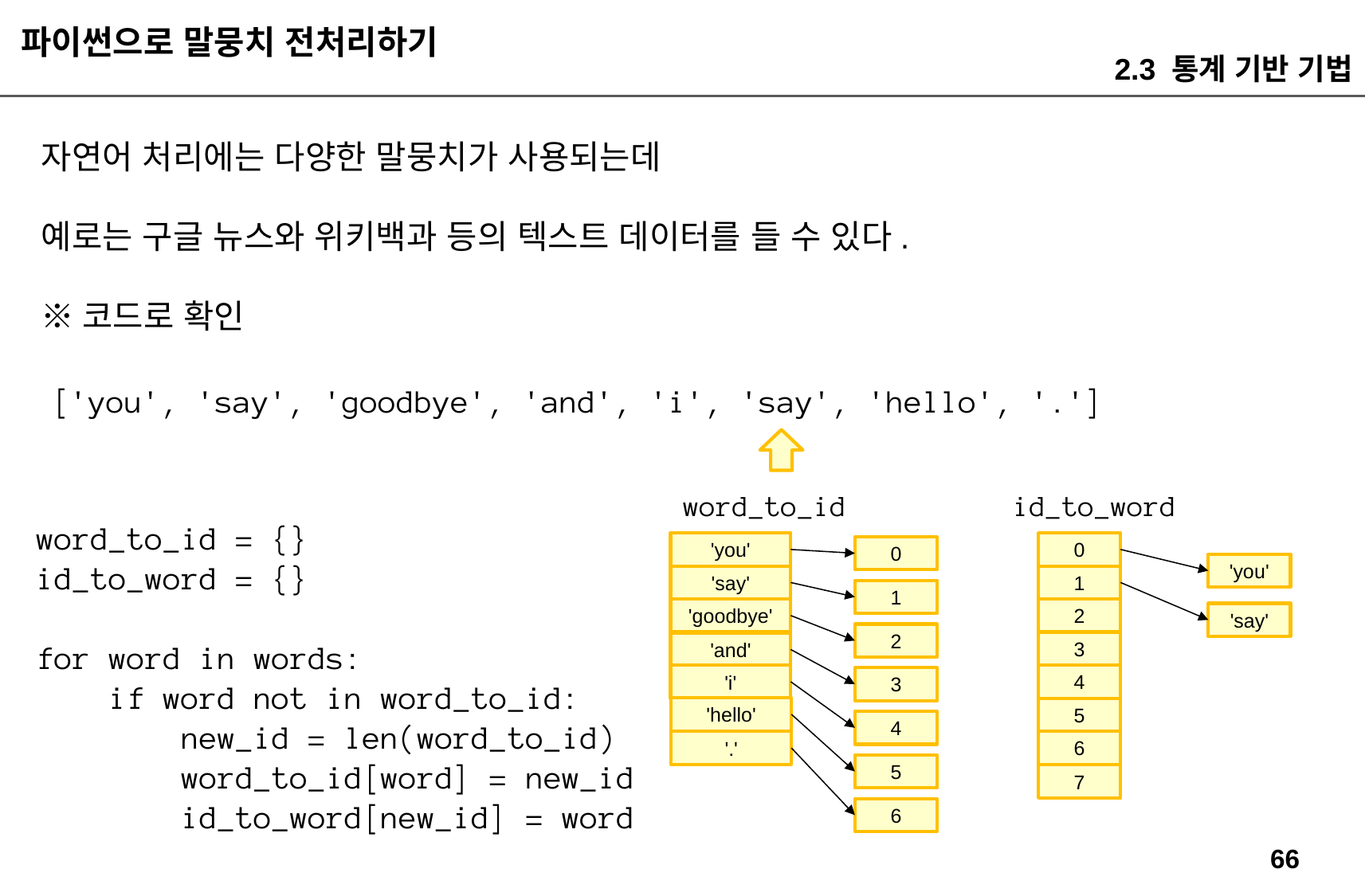

파이썬으로 말뭉치 전처리하기
2.3 통계 기반 기법
자연어 처리에는 다양한 말뭉치가 사용되는데

예로는 구글 뉴스와 위키백과 등의 텍스트 데이터를 들 수 있다.

※코드로 확인
['you', 'say', 'goodbye', 'and', 'i', 'say', 'hello', '.']

word_to_id
id_to_word
word_to_id = {}
id_to_word = {}

for word in words:
    if word not in word_to_id:
        new_id = len(word_to_id)
        word_to_id[word] = new_id
        id_to_word[new_id] = word
'you'
0
0
'you'
'say'
1
1
'goodbye'
2
'say'
2
3
'and'
4
'i'
3
'hello'
5
4
6
'.'
5
7
6